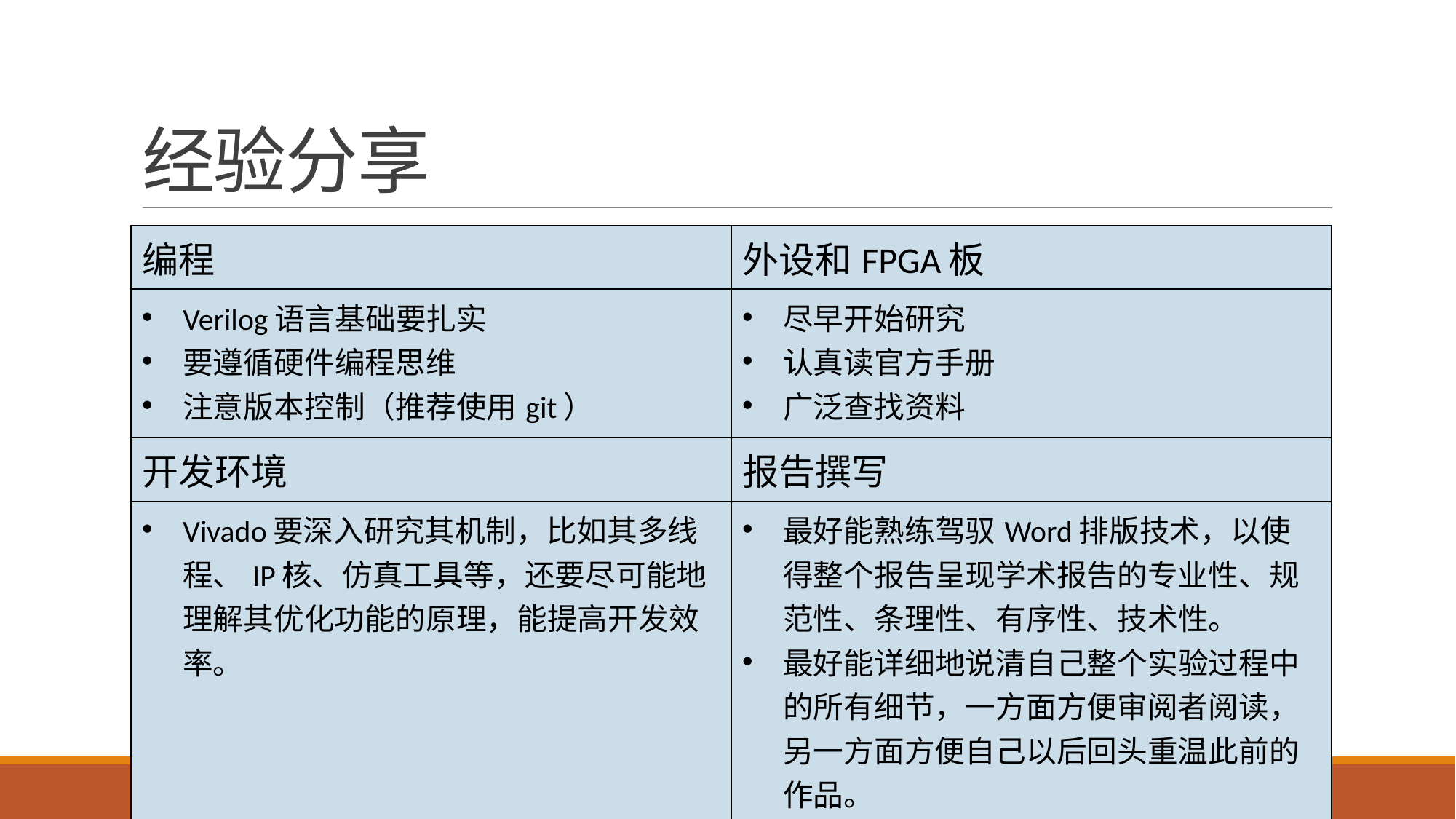

# 经验分享
| 编程 | 外设和FPGA板 |
| --- | --- |
| Verilog语言基础要扎实 要遵循硬件编程思维 注意版本控制（推荐使用git） | 尽早开始研究 认真读官方手册 广泛查找资料 |
| 开发环境 | 报告撰写 |
| Vivado要深入研究其机制，比如其多线程、IP核、仿真工具等，还要尽可能地理解其优化功能的原理，能提高开发效率。 | 最好能熟练驾驭Word排版技术，以使得整个报告呈现学术报告的专业性、规范性、条理性、有序性、技术性。 最好能详细地说清自己整个实验过程中的所有细节，一方面方便审阅者阅读，另一方面方便自己以后回头重温此前的作品。 |